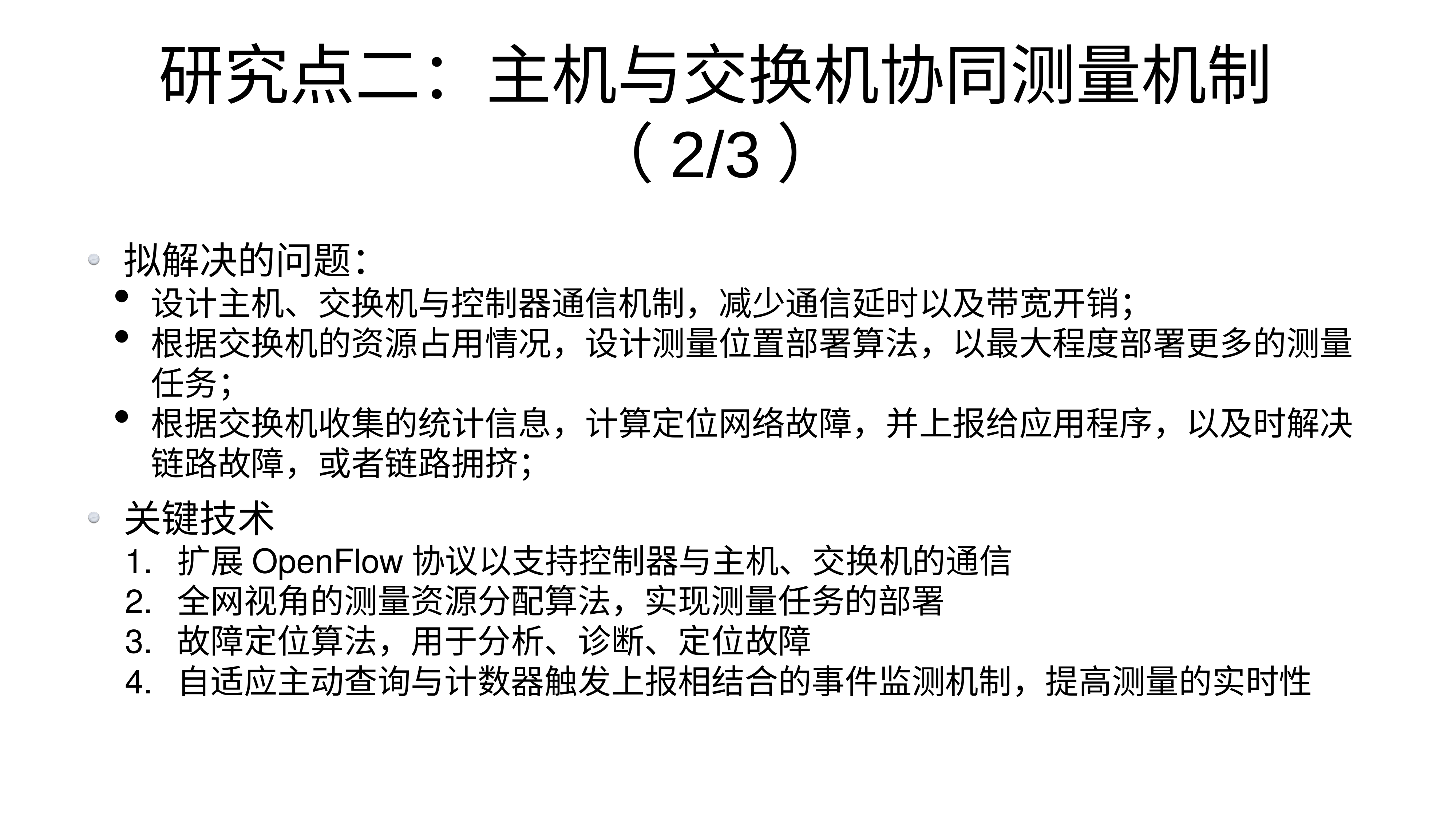

# 研究点二：主机与交换机协同测量机制（2/3）
拟解决的问题：
设计主机、交换机与控制器通信机制，减少通信延时以及带宽开销；
根据交换机的资源占用情况，设计测量位置部署算法，以最大程度部署更多的测量任务；
根据交换机收集的统计信息，计算定位网络故障，并上报给应用程序，以及时解决链路故障，或者链路拥挤；
关键技术
扩展OpenFlow协议以支持控制器与主机、交换机的通信
全网视角的测量资源分配算法，实现测量任务的部署
故障定位算法，用于分析、诊断、定位故障
自适应主动查询与计数器触发上报相结合的事件监测机制，提高测量的实时性